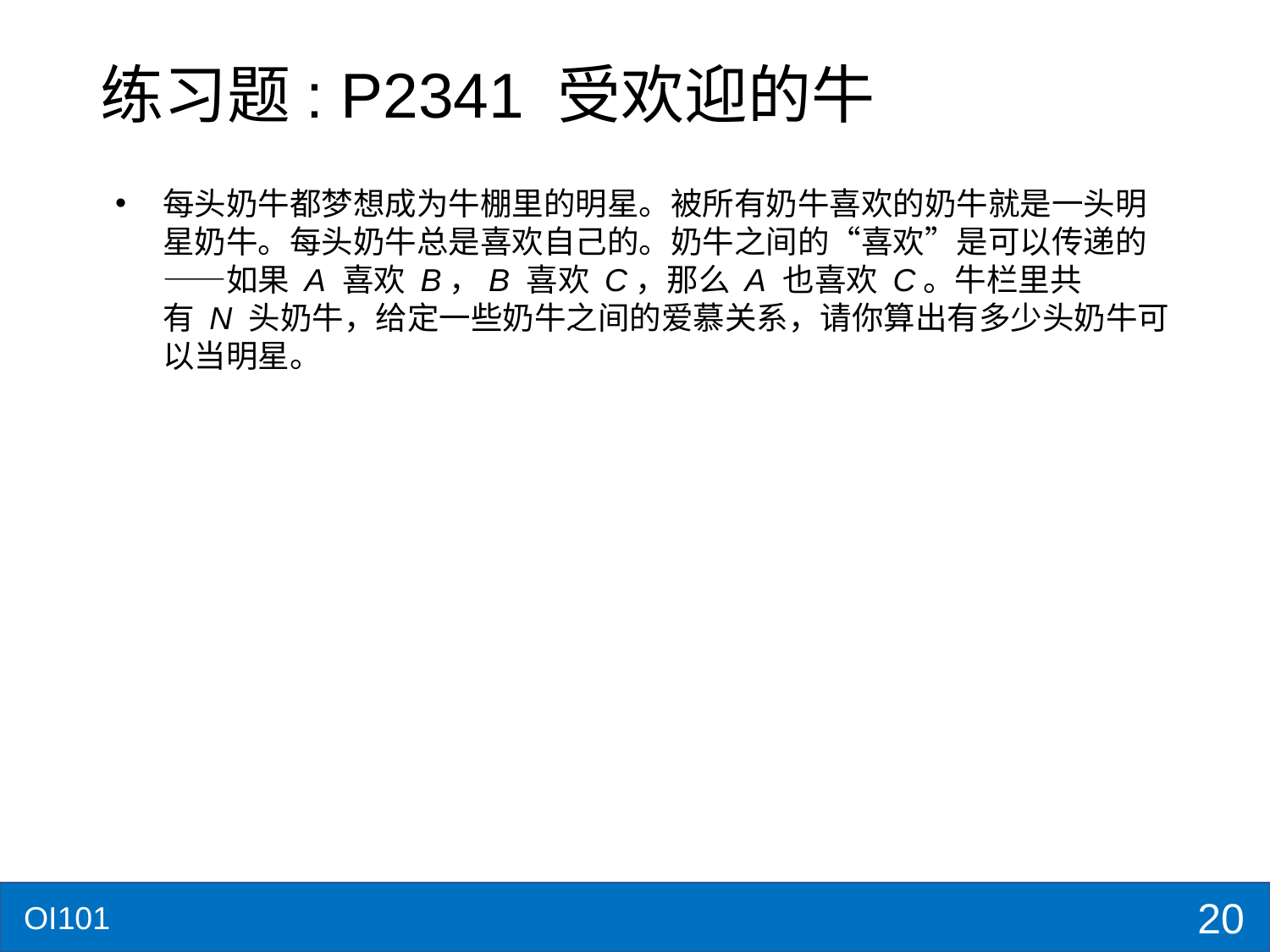

# 练习题: P2341 受欢迎的牛
每头奶牛都梦想成为牛棚里的明星。被所有奶牛喜欢的奶牛就是一头明星奶牛。每头奶牛总是喜欢自己的。奶牛之间的“喜欢”是可以传递的——如果 A 喜欢 B，B 喜欢 C，那么 A 也喜欢 C。牛栏里共有 N 头奶牛，给定一些奶牛之间的爱慕关系，请你算出有多少头奶牛可以当明星。
20